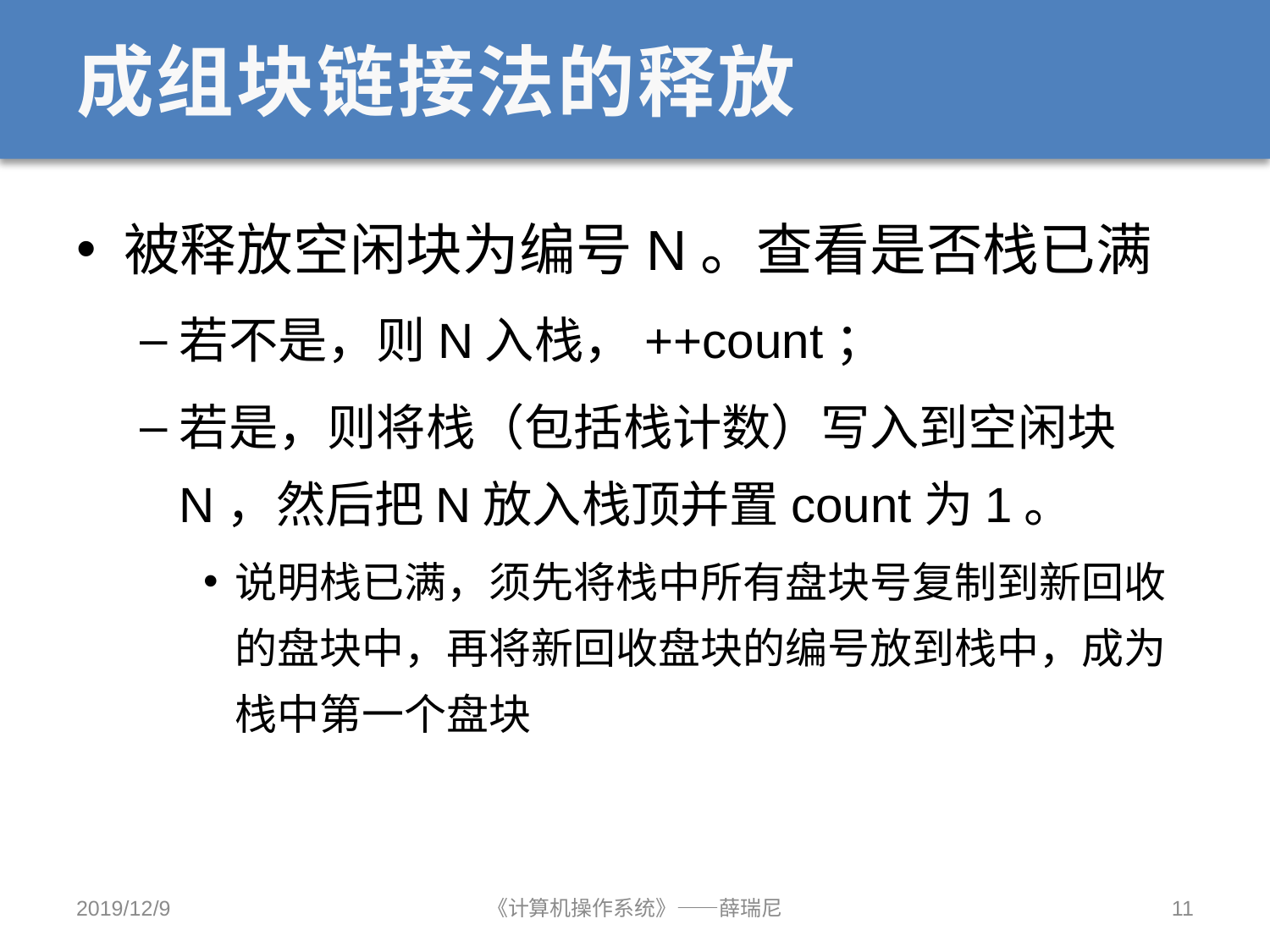

# 成组块链接法的释放
被释放空闲块为编号N。查看是否栈已满
若不是，则N入栈，++count；
若是，则将栈（包括栈计数）写入到空闲块N，然后把N放入栈顶并置count为1。
说明栈已满，须先将栈中所有盘块号复制到新回收的盘块中，再将新回收盘块的编号放到栈中，成为栈中第一个盘块
2019/12/9
《计算机操作系统》——薛瑞尼
11